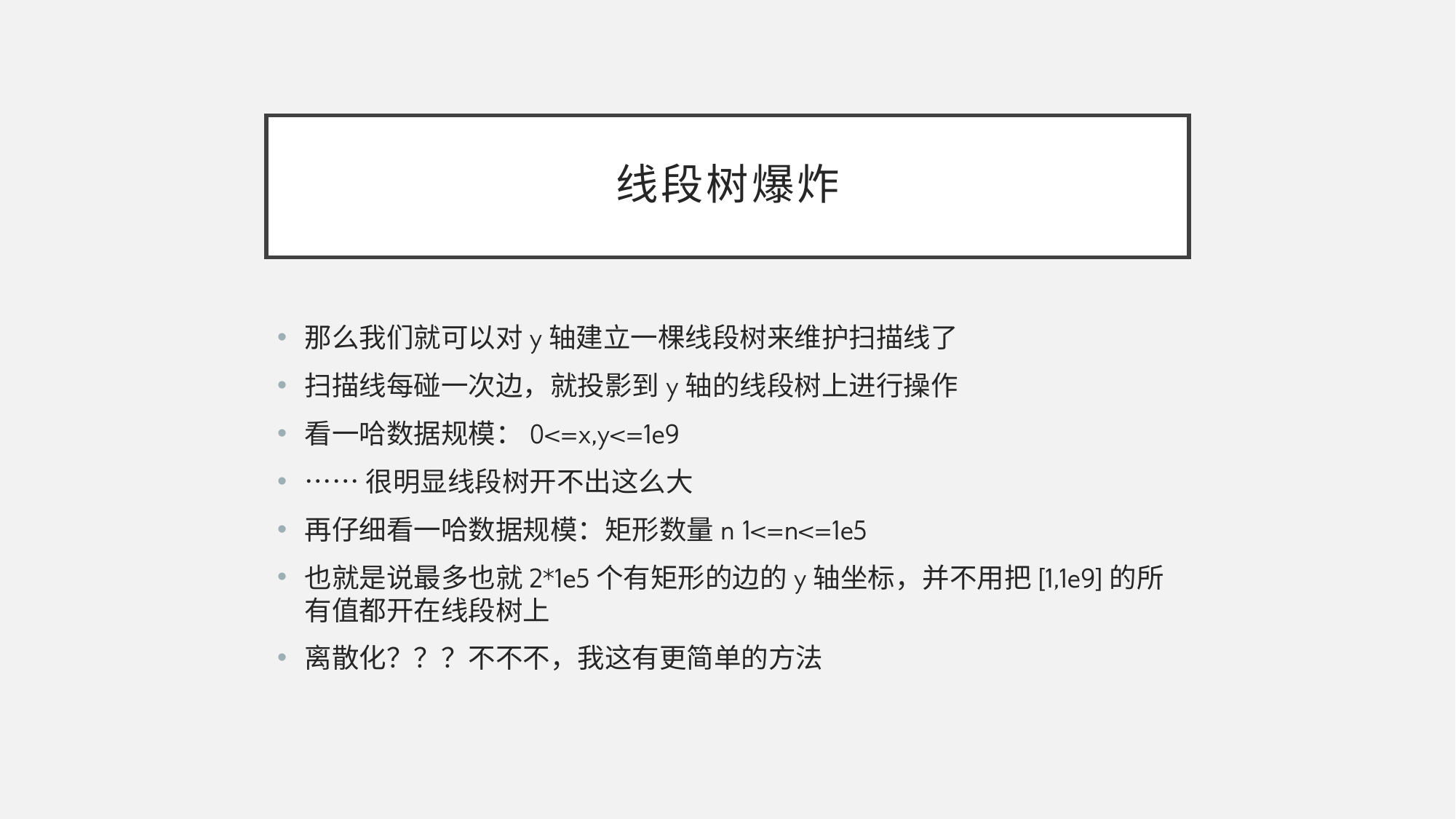

# 线段树爆炸
那么我们就可以对y轴建立一棵线段树来维护扫描线了
扫描线每碰一次边，就投影到y轴的线段树上进行操作
看一哈数据规模：0<=x,y<=1e9
……很明显线段树开不出这么大
再仔细看一哈数据规模：矩形数量n 1<=n<=1e5
也就是说最多也就2*1e5个有矩形的边的y轴坐标，并不用把[1,1e9]的所有值都开在线段树上
离散化？？？不不不，我这有更简单的方法